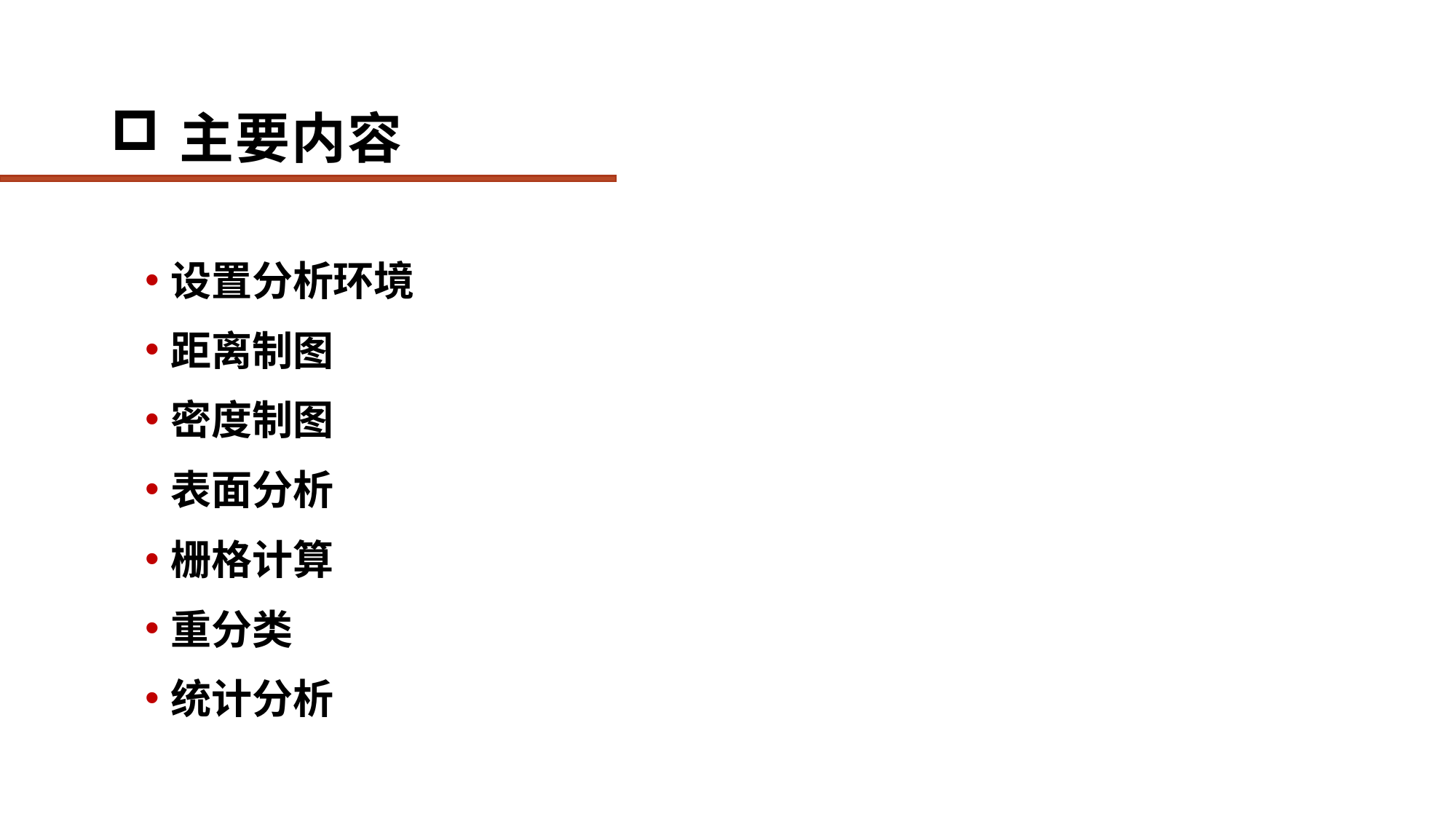

# 主要内容
设置分析环境
距离制图
密度制图
表面分析
栅格计算
重分类
统计分析